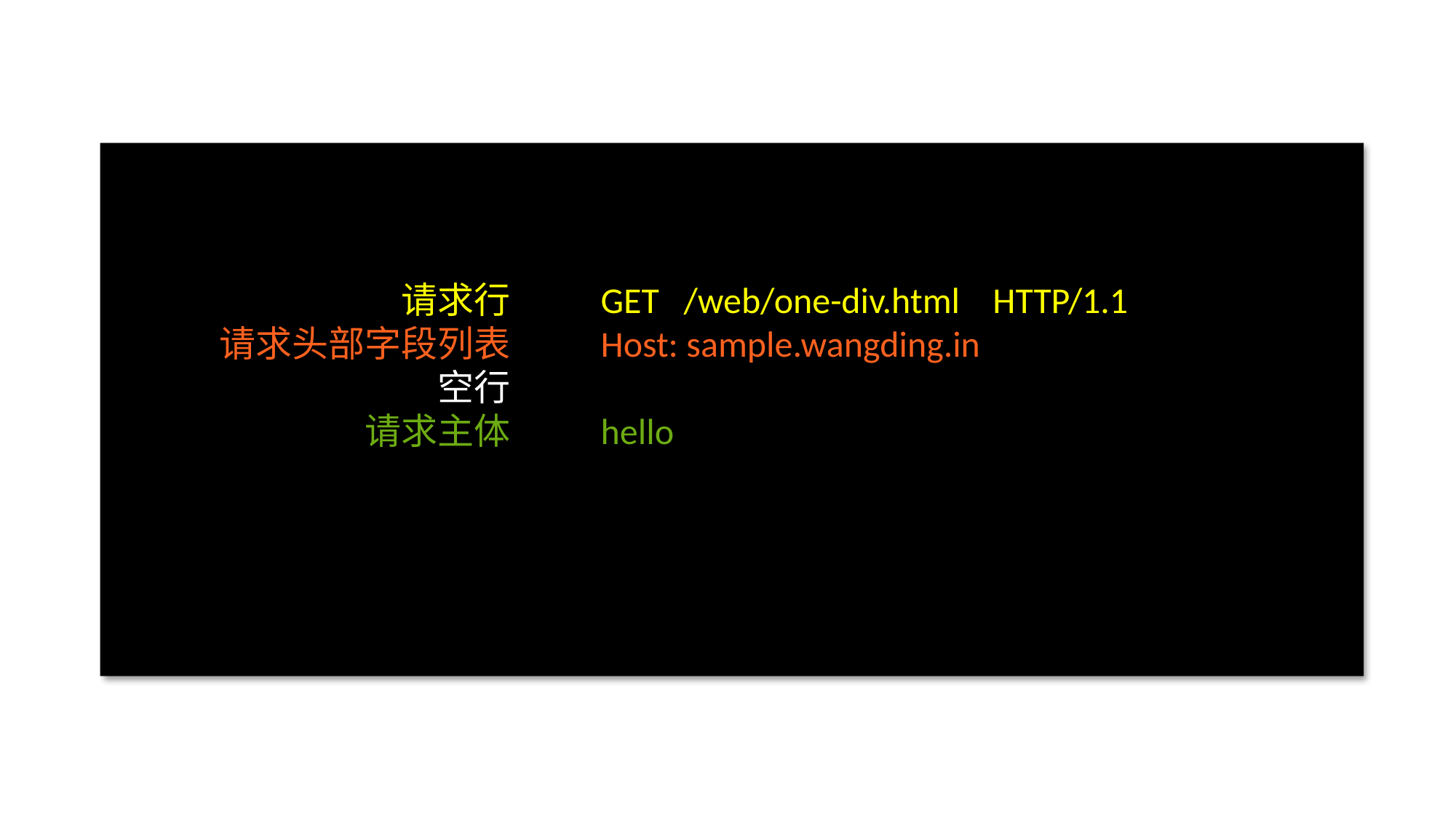

请求行
请求头部字段列表
空行
请求主体
GET   /web/one-div.html    HTTP/1.1
Host: sample.wangding.in

hello